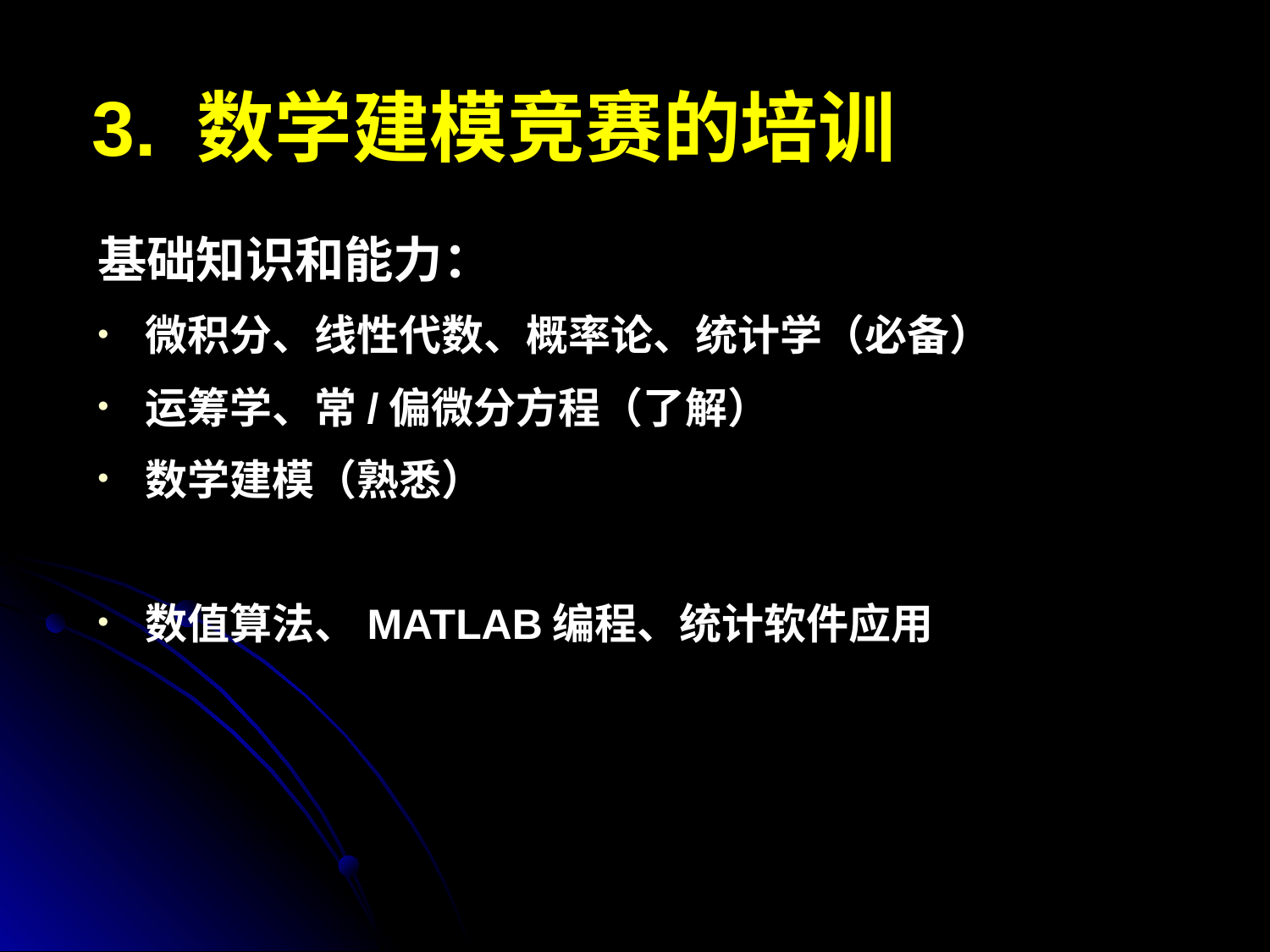

# 3. 数学建模竞赛的培训
基础知识和能力：
微积分、线性代数、概率论、统计学（必备）
运筹学、常/偏微分方程（了解）
数学建模（熟悉）

数值算法、MATLAB编程、统计软件应用